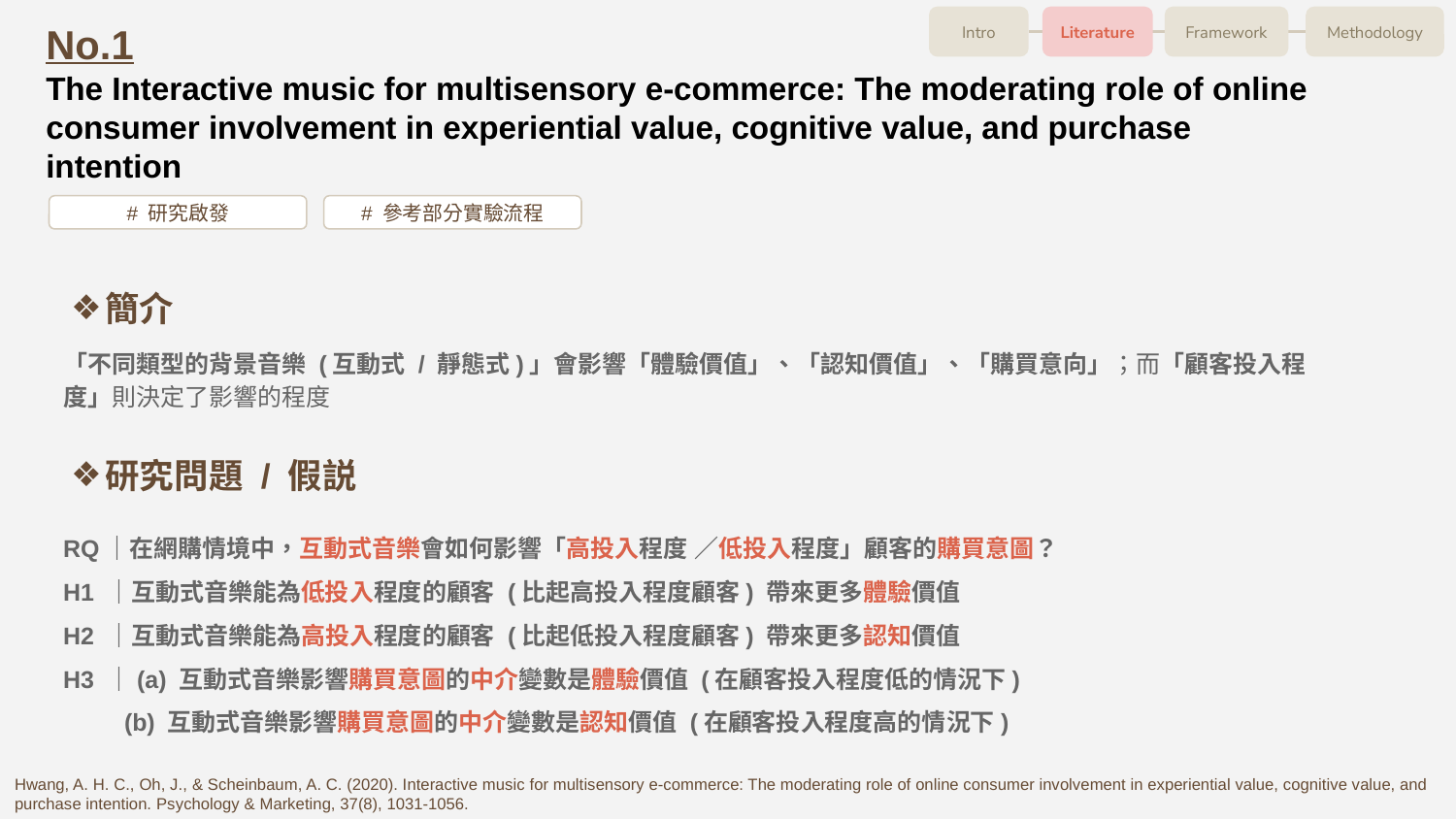

Intro
Literature
Framework
Methodology
No.1
The Interactive music for multisensory e‐commerce: The moderating role of online consumer involvement in experiential value, cognitive value, and purchase intention
# 研究啟發
# 參考部分實驗流程
# 簡介
「不同類型的背景音樂 (互動式 / 靜態式)」會影響「體驗價值」、「認知價值」、「購買意向」；而「顧客投入程度」則決定了影響的程度
研究問題 / 假説
RQ｜在網購情境中，互動式音樂會如何影響「高投入程度 ／低投入程度」顧客的購買意圖？
H1 ｜互動式音樂能為低投入程度的顧客 (比起高投入程度顧客) 帶來更多體驗價值
H2 ｜互動式音樂能為高投入程度的顧客 (比起低投入程度顧客) 帶來更多認知價值
H3 ｜(a) 互動式音樂影響購買意圖的中介變數是體驗價值 (在顧客投入程度低的情況下)
         (b) 互動式音樂影響購買意圖的中介變數是認知價值 (在顧客投入程度高的情況下)
Hwang, A. H. C., Oh, J., & Scheinbaum, A. C. (2020). Interactive music for multisensory e‐commerce: The moderating role of online consumer involvement in experiential value, cognitive value, and purchase intention. Psychology & Marketing, 37(8), 1031-1056.